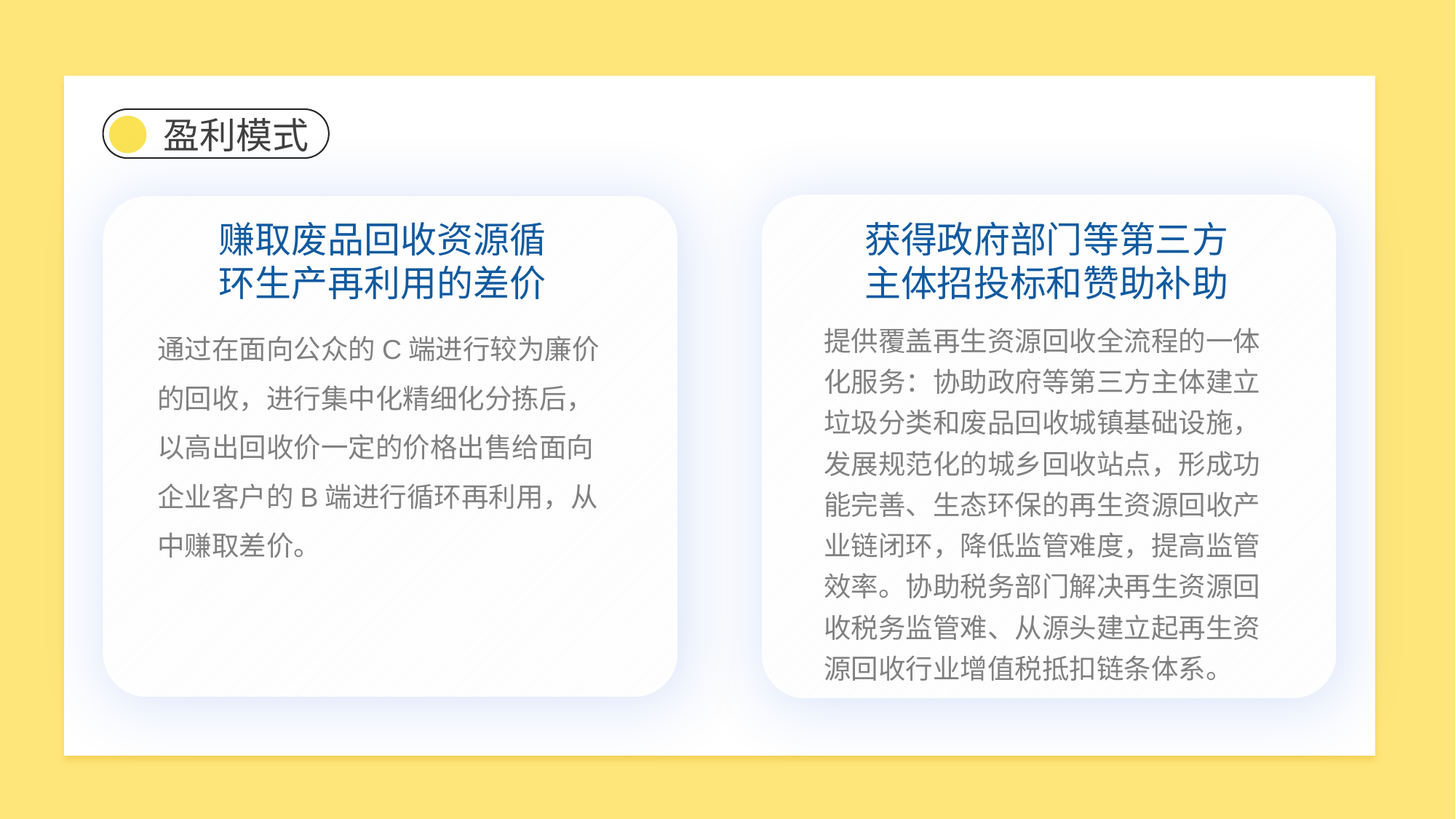

盈利模式

赚取废品回收资源循环生产再利用的差价
获得政府部门等第三方主体招投标和赞助补助
通过在面向公众的C端进行较为廉价的回收，进行集中化精细化分拣后，以高出回收价一定的价格出售给面向企业客户的B端进行循环再利用，从中赚取差价。
提供覆盖再生资源回收全流程的一体化服务：协助政府等第三方主体建立垃圾分类和废品回收城镇基础设施，发展规范化的城乡回收站点，形成功能完善、生态环保的再生资源回收产业链闭环，降低监管难度，提高监管效率。协助税务部门解决再生资源回收税务监管难、从源头建立起再生资源回收行业增值税抵扣链条体系。